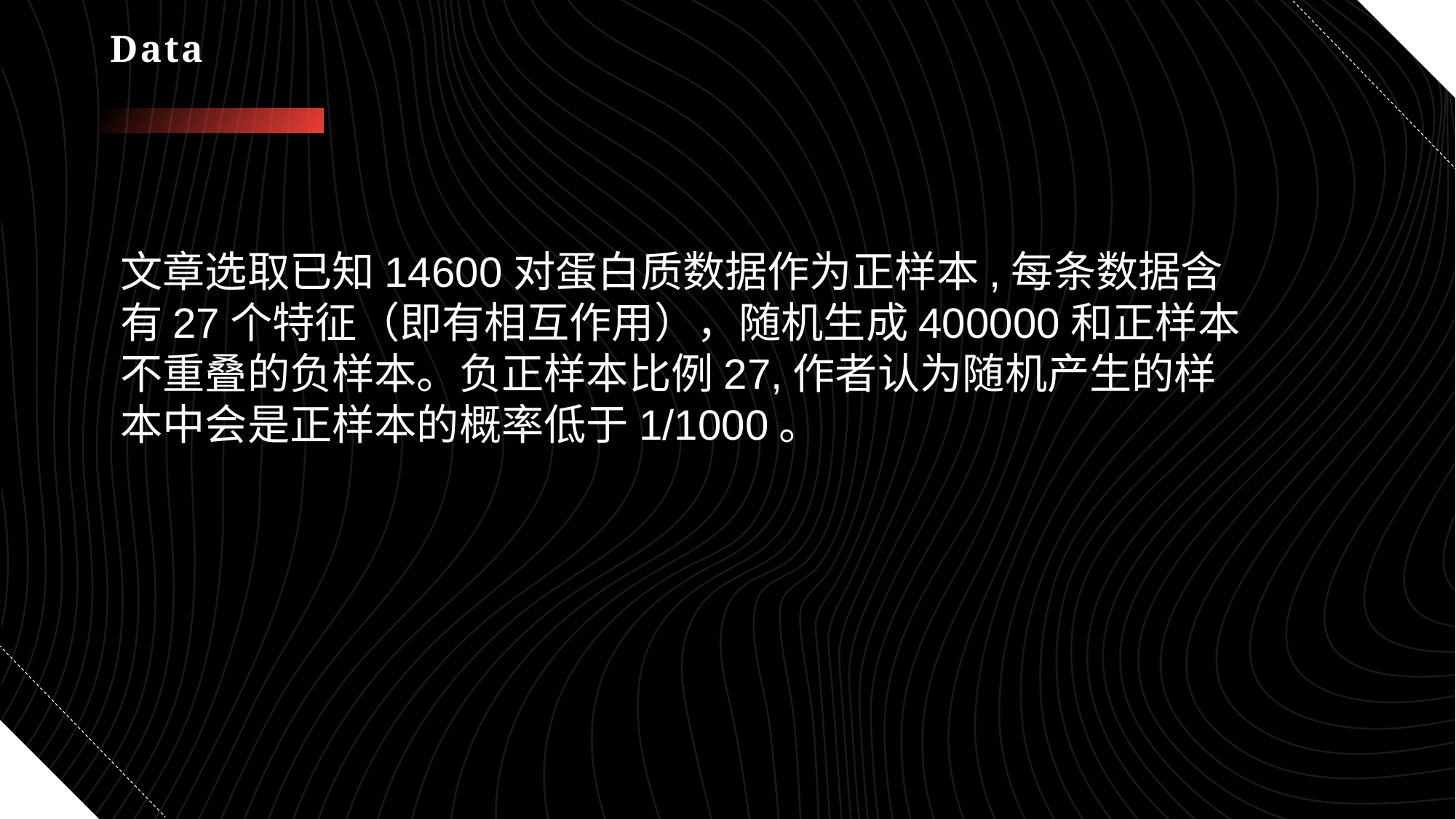

# Data
文章选取已知14600对蛋白质数据作为正样本,每条数据含有27个特征（即有相互作用），随机生成400000和正样本不重叠的负样本。负正样本比例27,作者认为随机产生的样本中会是正样本的概率低于1/1000。